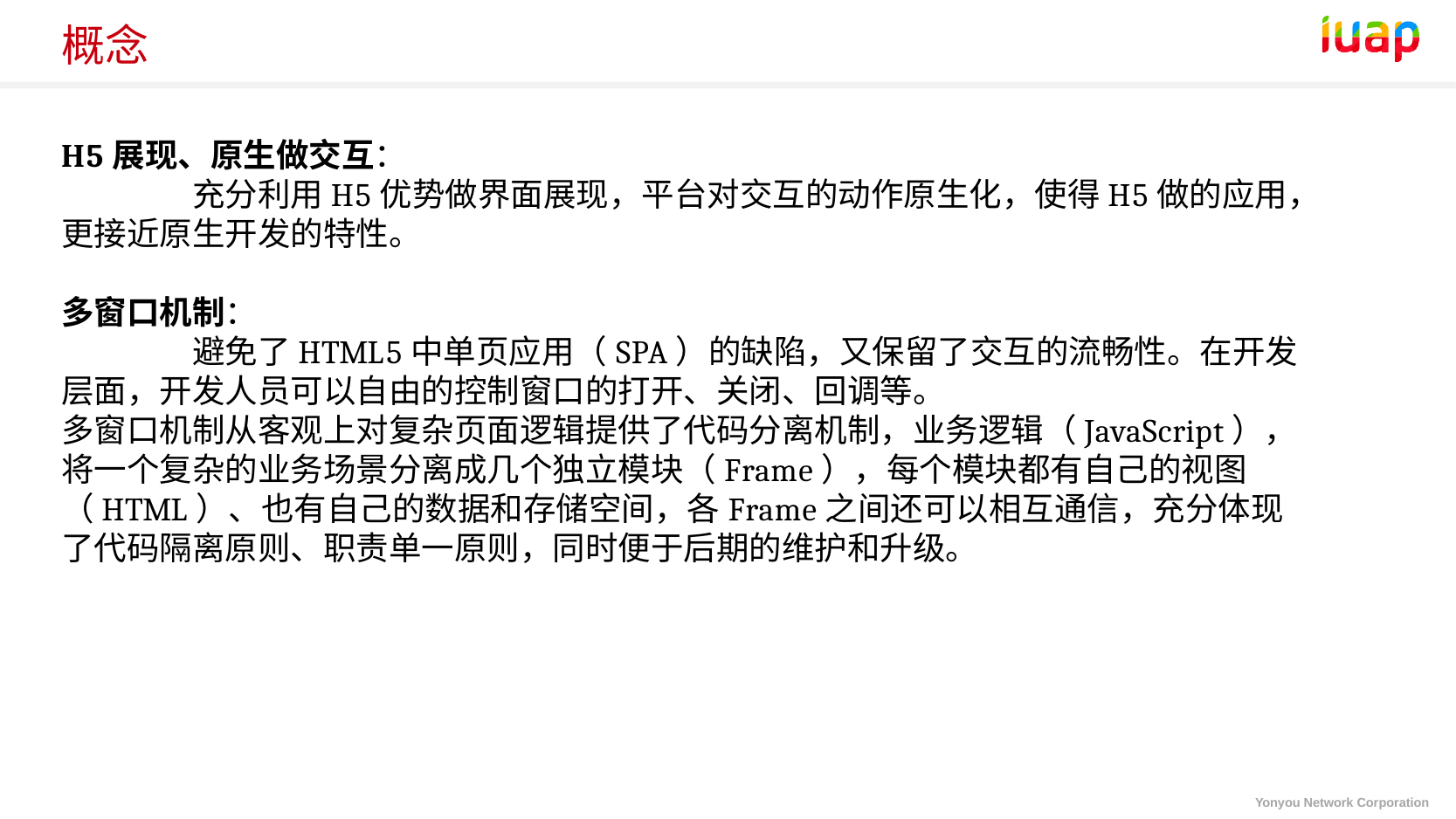

# 概念
H5展现、原生做交互：
	充分利用H5优势做界面展现，平台对交互的动作原生化，使得H5做的应用，更接近原生开发的特性。

多窗口机制：
	避免了HTML5中单页应用（SPA）的缺陷，又保留了交互的流畅性。在开发层面，开发人员可以自由的控制窗口的打开、关闭、回调等。
多窗口机制从客观上对复杂页面逻辑提供了代码分离机制，业务逻辑（JavaScript），将一个复杂的业务场景分离成几个独立模块（Frame），每个模块都有自己的视图（HTML）、也有自己的数据和存储空间，各Frame之间还可以相互通信，充分体现了代码隔离原则、职责单一原则，同时便于后期的维护和升级。